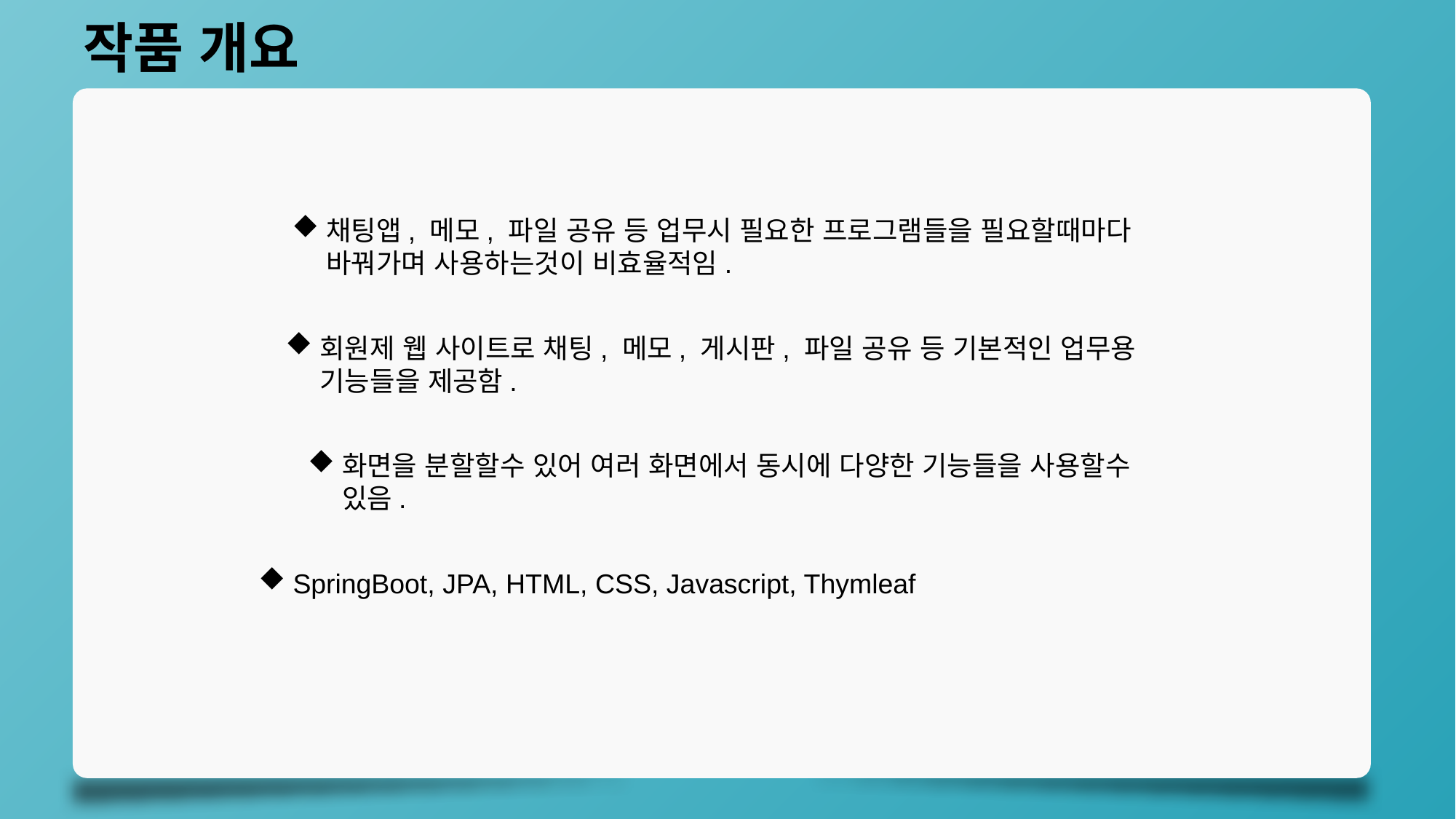

작품 개요

채팅앱, 메모, 파일 공유 등 업무시 필요한 프로그램들을 필요할때마다
바꿔가며 사용하는것이 비효율적임.
회원제 웹 사이트로 채팅, 메모, 게시판, 파일 공유 등 기본적인 업무용
기능들을 제공함.

화면을 분할할수 있어 여러 화면에서 동시에 다양한 기능들을 사용할수
있음.
SpringBoot, JPA, HTML, CSS, Javascript, Thymleaf